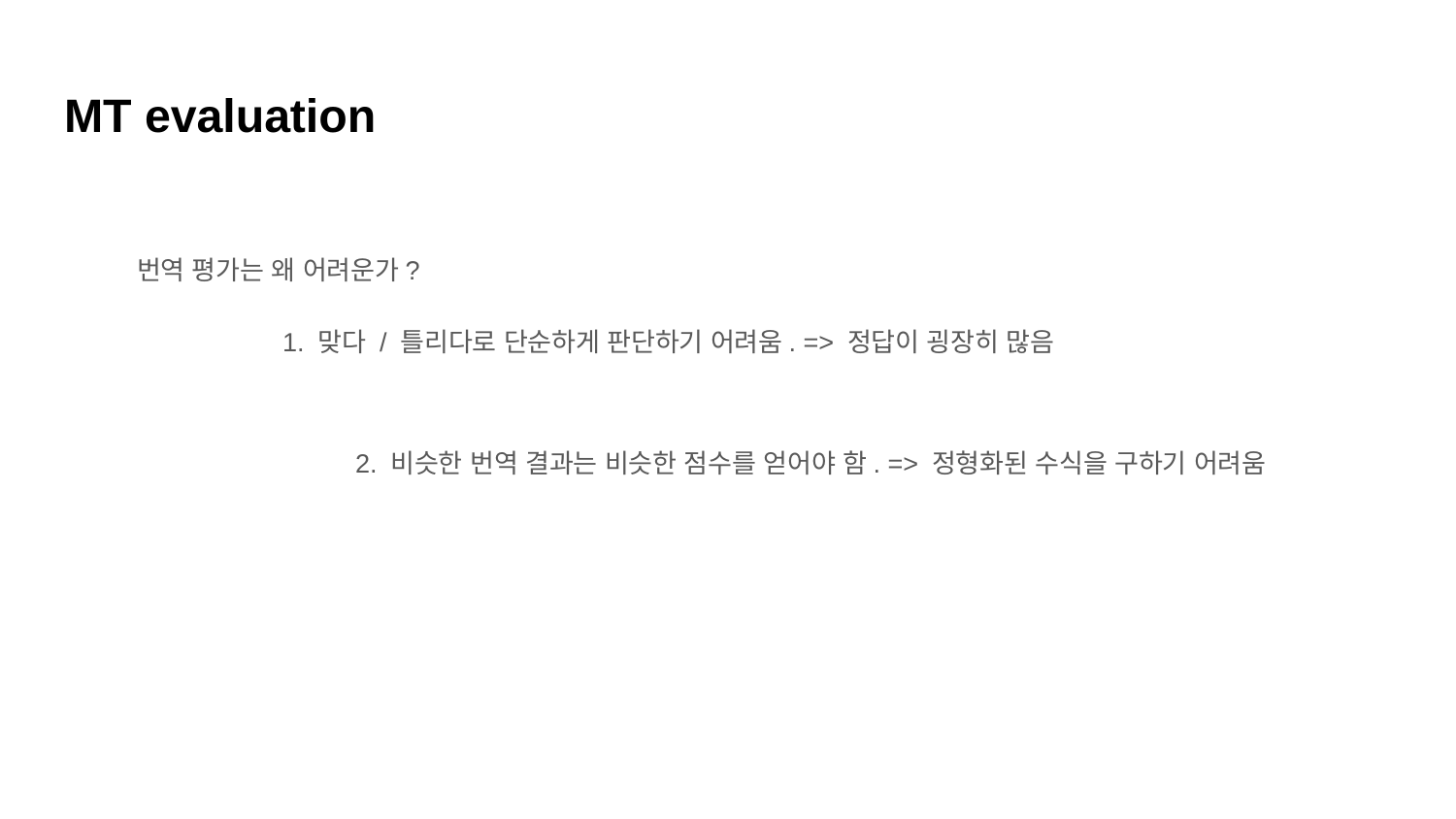

# MT evaluation

번역 평가는 왜 어려운가?
	1. 맞다 / 틀리다로 단순하게 판단하기 어려움. => 정답이 굉장히 많음

		2. 비슷한 번역 결과는 비슷한 점수를 얻어야 함. => 정형화된 수식을 구하기 어려움